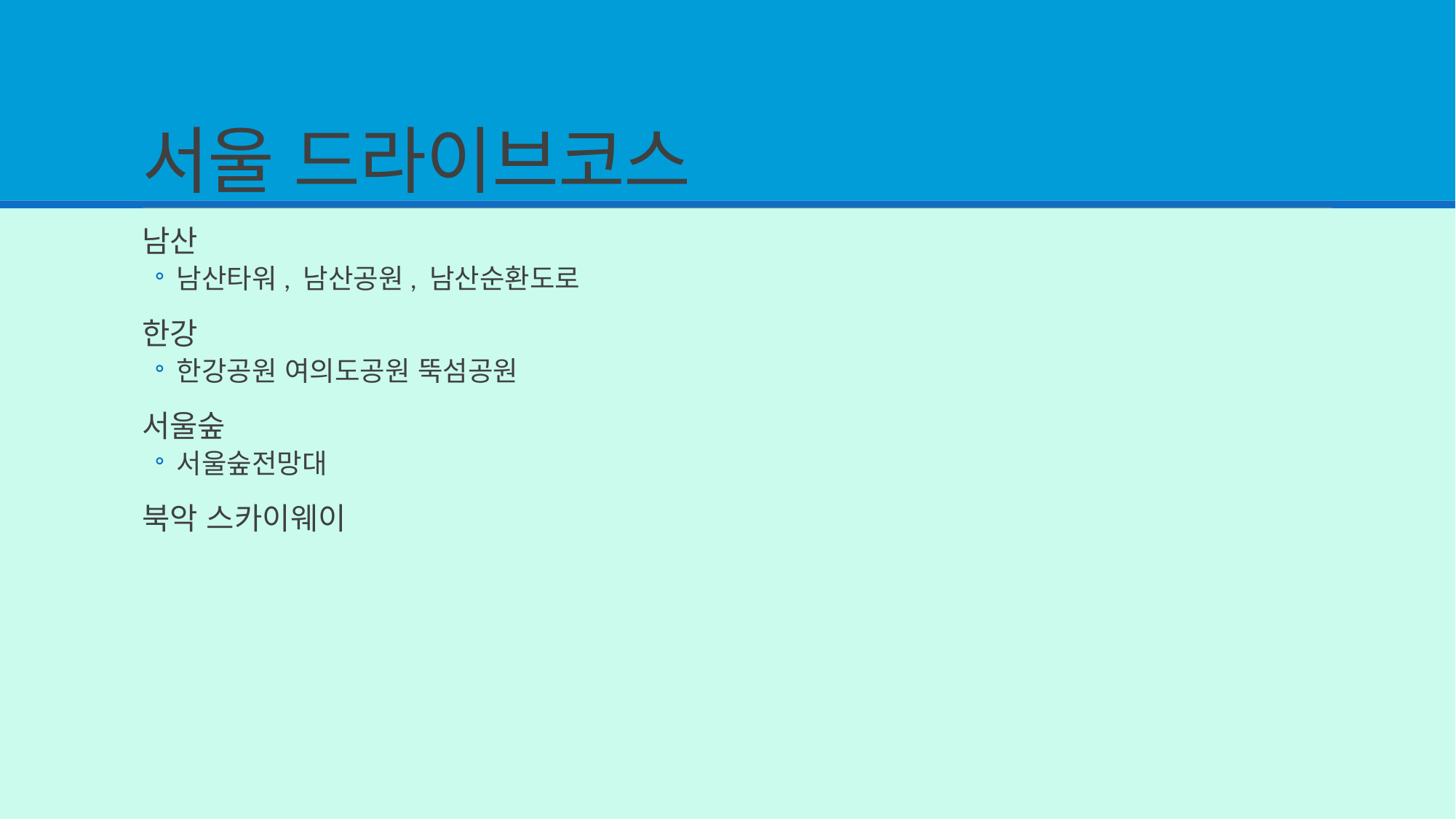

# 서울 드라이브코스
남산
남산타워, 남산공원, 남산순환도로
한강
한강공원 여의도공원 뚝섬공원
서울숲
서울숲전망대
북악 스카이웨이